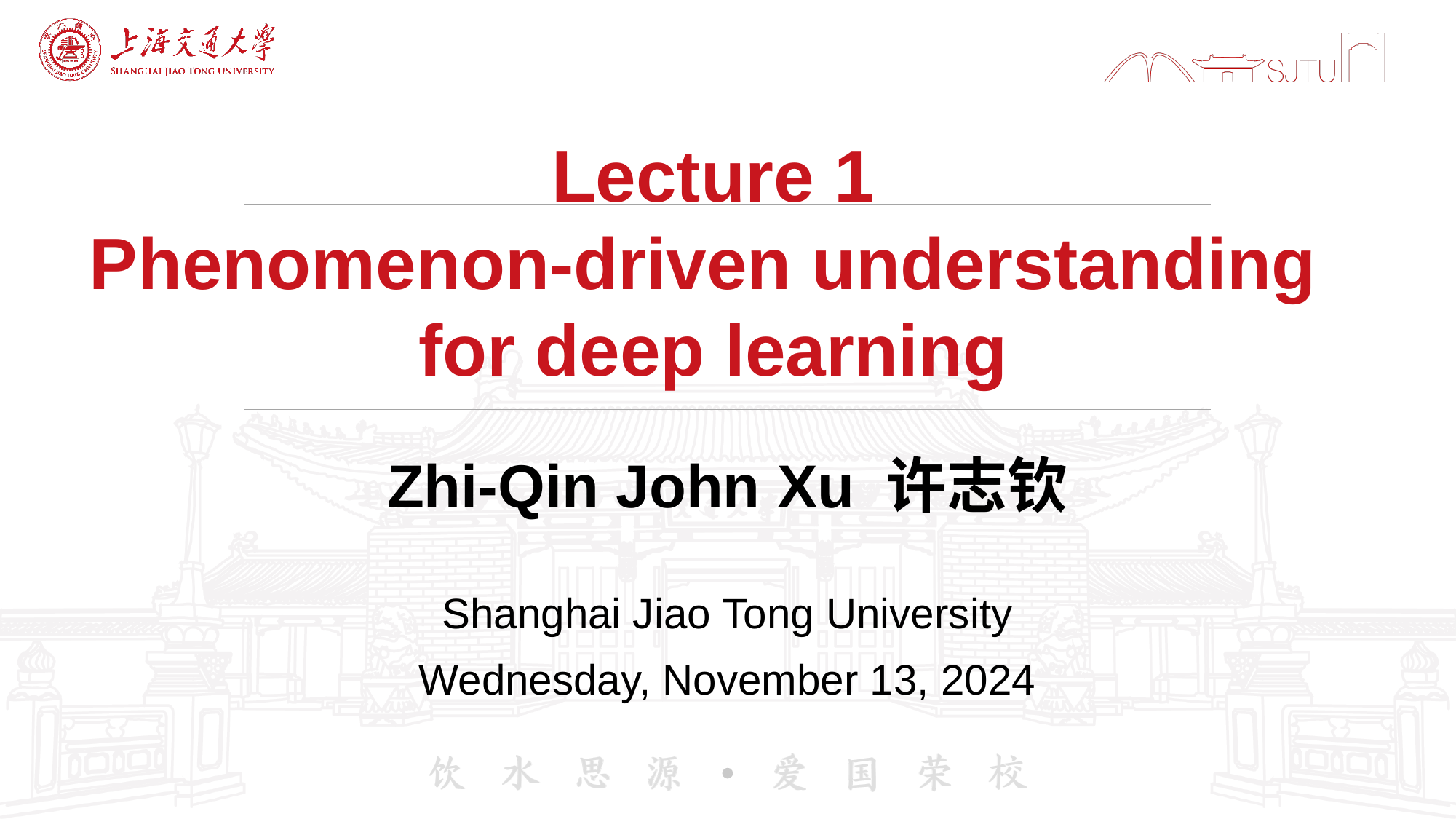

# Lecture 1 Phenomenon-driven understanding for deep learning
Zhi-Qin John Xu 许志钦
Shanghai Jiao Tong University
Wednesday, November 13, 2024